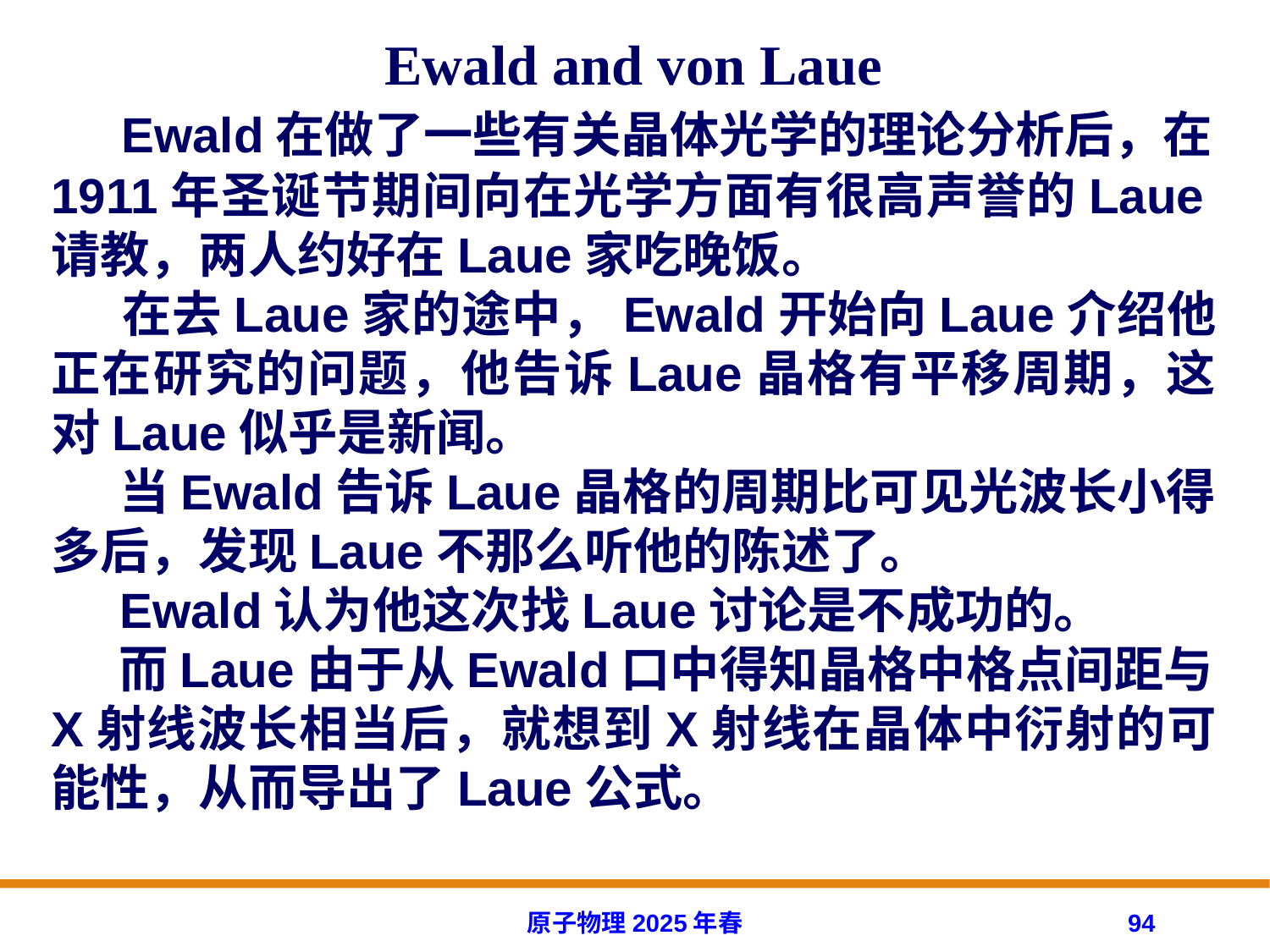

Ewald and von Laue
     Ewald在做了一些有关晶体光学的理论分析后，在1911年圣诞节期间向在光学方面有很高声誉的Laue请教，两人约好在Laue家吃晚饭。
     在去Laue家的途中，Ewald开始向Laue介绍他正在研究的问题，他告诉Laue晶格有平移周期，这对Laue似乎是新闻。
     当Ewald告诉Laue晶格的周期比可见光波长小得多后，发现Laue不那么听他的陈述了。
     Ewald认为他这次找Laue讨论是不成功的。
     而Laue由于从Ewald口中得知晶格中格点间距与X射线波长相当后，就想到X射线在晶体中衍射的可能性，从而导出了Laue公式。
原子物理2025年春
94